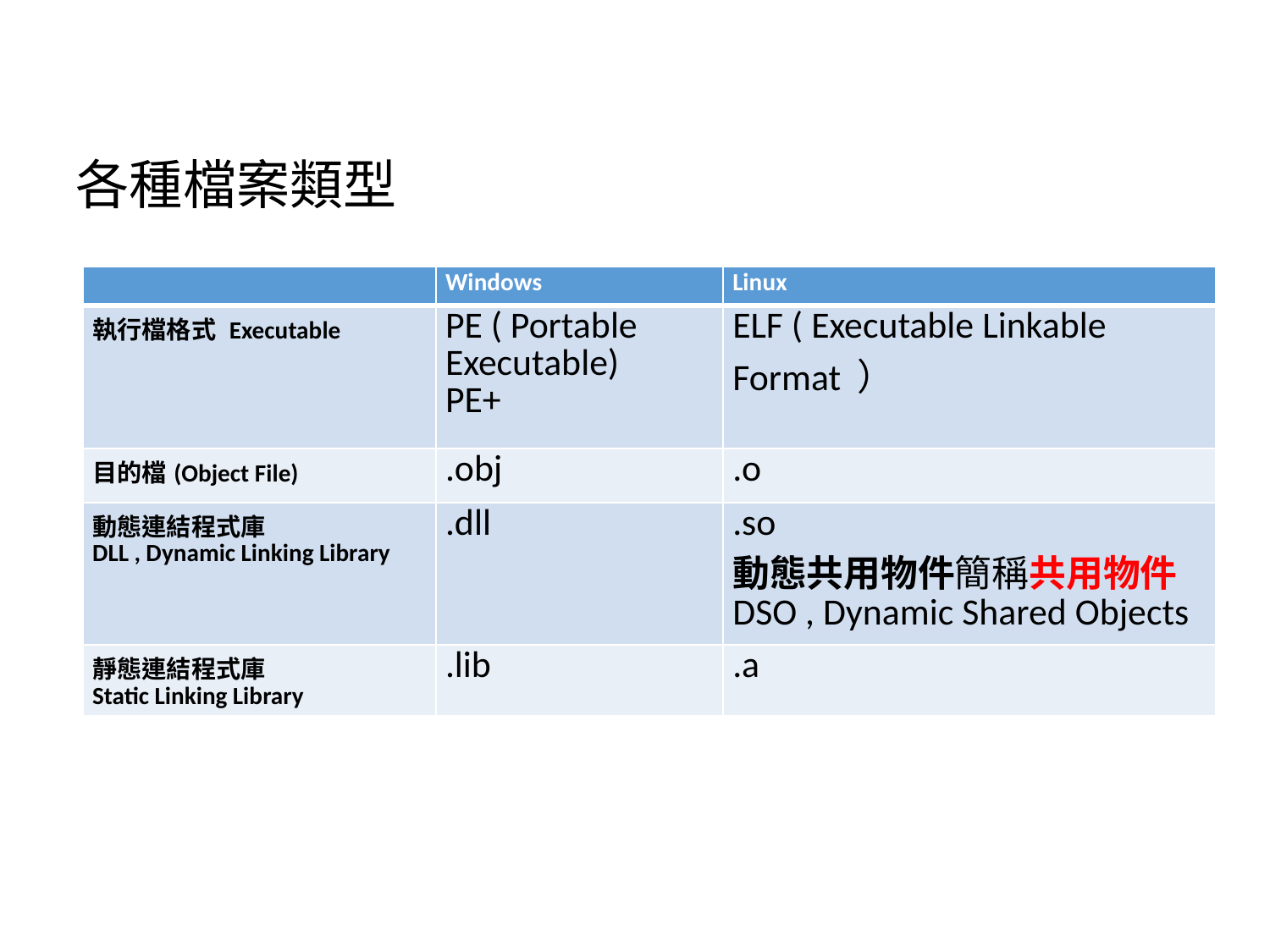

# 各種檔案類型
|  | Windows | Linux |
| --- | --- | --- |
| 執行檔格式 Executable | PE ( Portable Executable) PE+ | ELF ( Executable Linkable Format ） |
| 目的檔(Object File) | .obj | .o |
| 動態連結程式庫 DLL , Dynamic Linking Library | .dll | .so 動態共用物件簡稱共用物件 DSO , Dynamic Shared Objects |
| 靜態連結程式庫 Static Linking Library | .lib | .a |